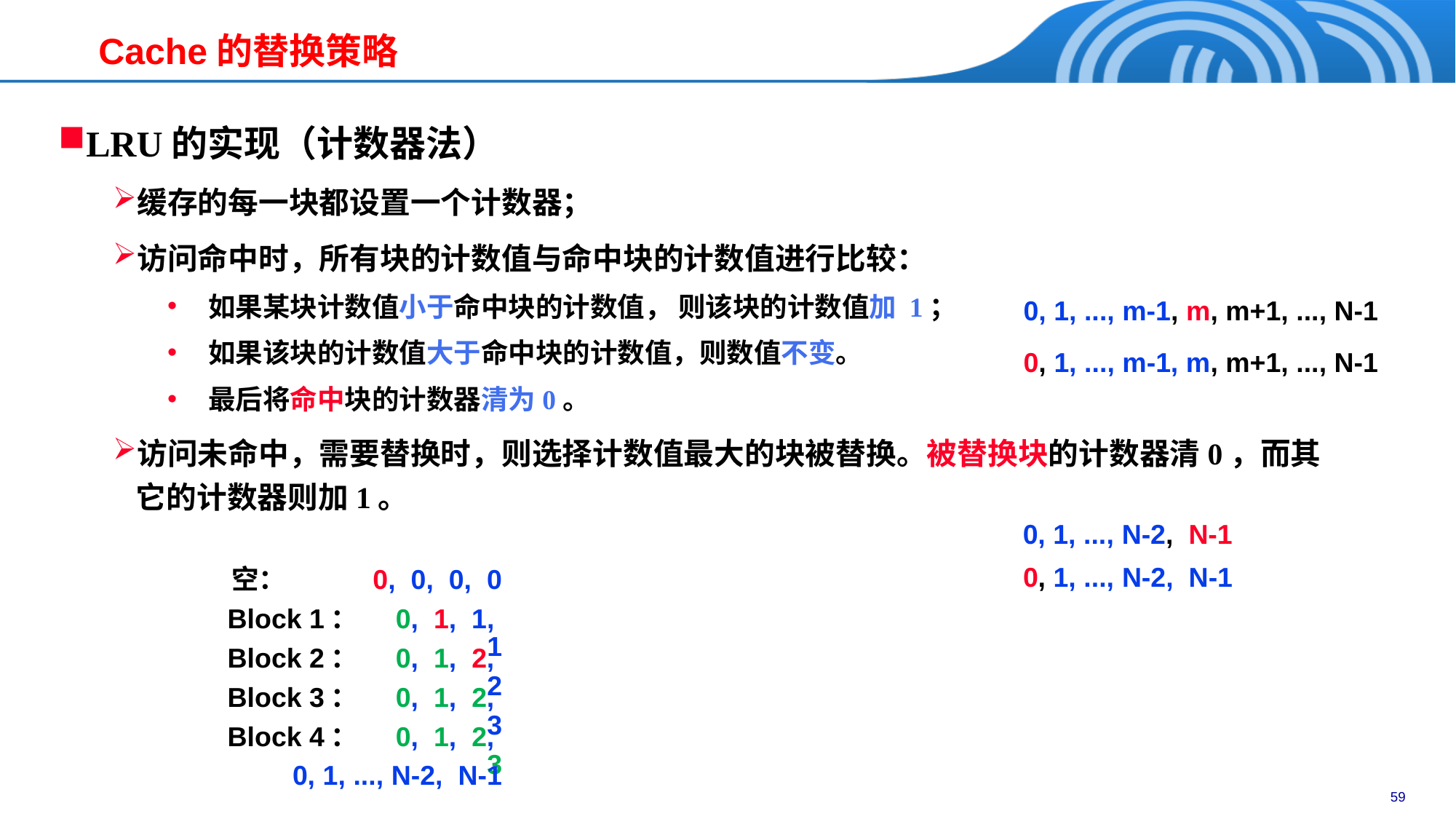

# Cache的替换策略
LRU的实现（计数器法）
缓存的每一块都设置一个计数器；
访问命中时，所有块的计数值与命中块的计数值进行比较：
如果某块计数值小于命中块的计数值， 则该块的计数值加 1；
如果该块的计数值大于命中块的计数值，则数值不变。
最后将命中块的计数器清为0。
访问未命中，需要替换时，则选择计数值最大的块被替换。被替换块的计数器清0，而其它的计数器则加1。
0, 1, ..., m-1, m, m+1, ..., N-1
0, 1, ..., m-1, m, m+1, ..., N-1
0, 1, ..., N-2,  N-1
0, 1, ..., N-2,  N-1
空：             0,  0,  0,  0
Block 1：     0,  1,  1,  1
Block 2：     0,  1,  2,  2
Block 3：     0,  1,  2,  3
Block 4：     0,  1,  2,  3
0, 1, ..., N-2,  N-1